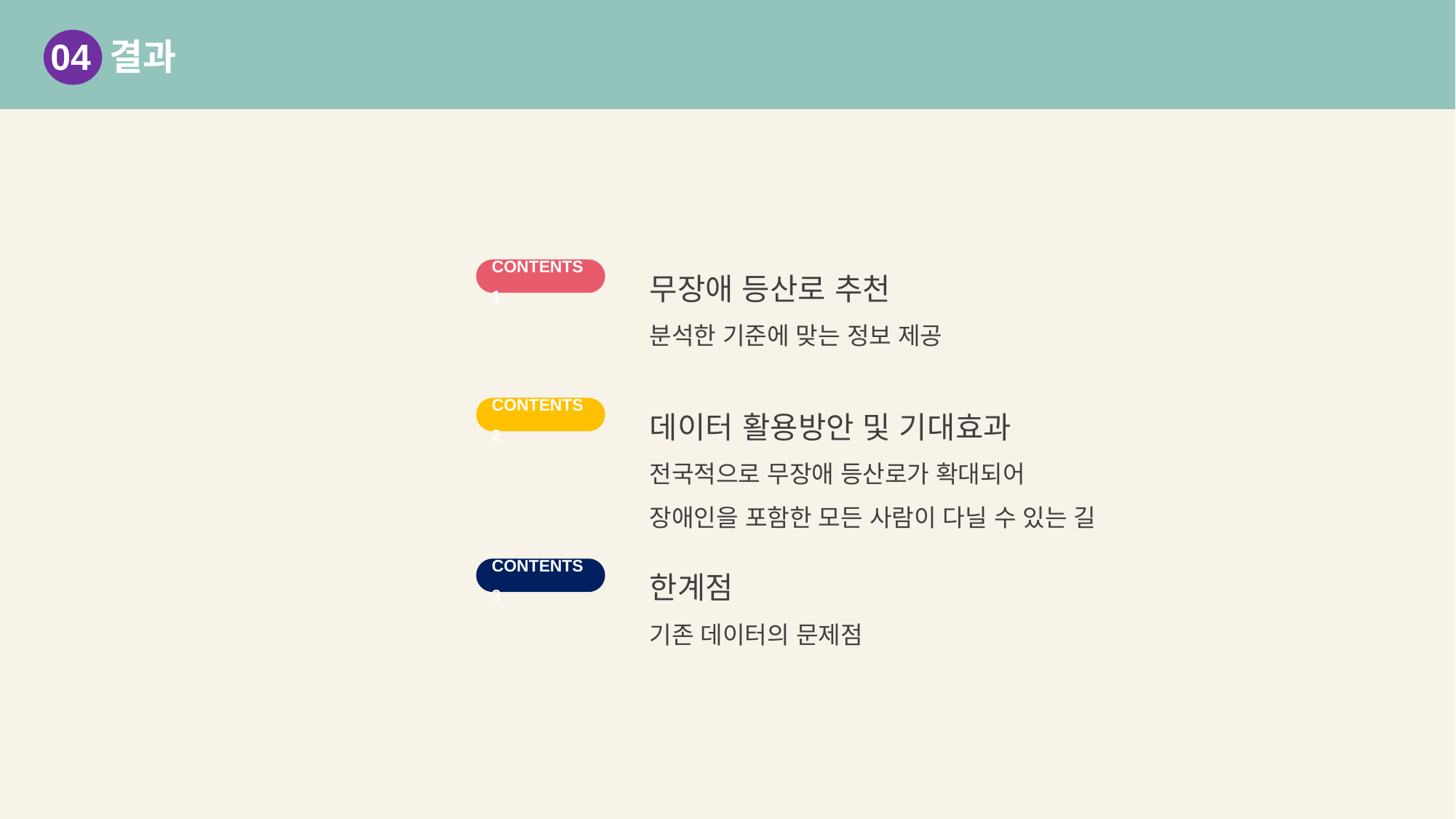

04 결과

무장애 등산로 추천
분석한 기준에 맞는 정보 제공
CONTENTS 1
데이터 활용방안 및 기대효과
전국적으로 무장애 등산로가 확대되어
장애인을 포함한 모든 사람이 다닐 수 있는 길
CONTENTS 2
한계점
기존 데이터의 문제점
CONTENTS 3